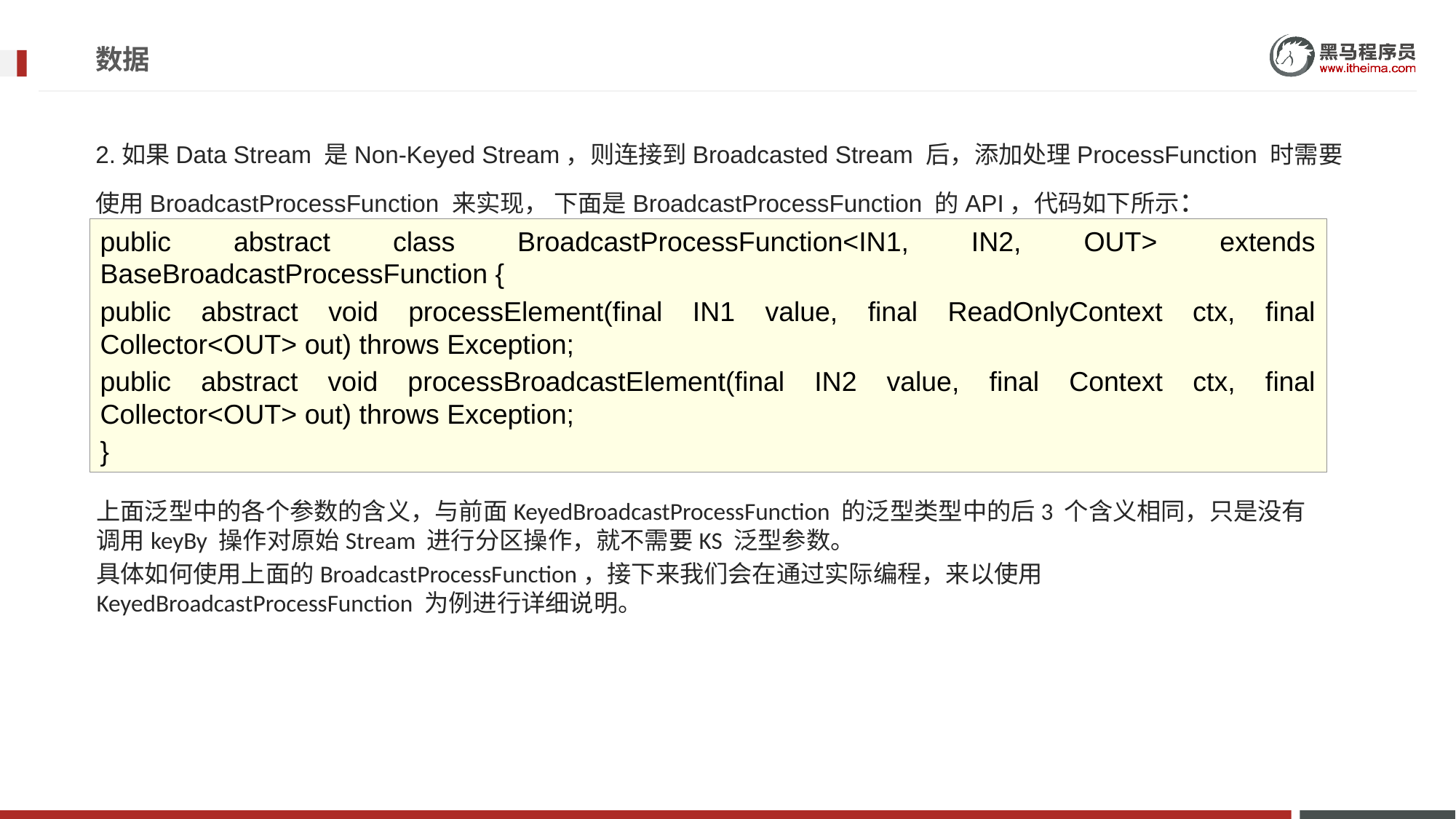

# 数据
2.如果Data Stream 是Non-Keyed Stream，则连接到Broadcasted Stream 后，添加处理ProcessFunction 时需要使用BroadcastProcessFunction 来实现， 下面是BroadcastProcessFunction 的API，代码如下所示：

public abstract class BroadcastProcessFunction<IN1, IN2, OUT> extends BaseBroadcastProcessFunction {
public abstract void processElement(final IN1 value, final ReadOnlyContext ctx, final Collector<OUT> out) throws Exception;
public abstract void processBroadcastElement(final IN2 value, final Context ctx, final Collector<OUT> out) throws Exception;
}
上面泛型中的各个参数的含义，与前面KeyedBroadcastProcessFunction 的泛型类型中的后3 个含义相同，只是没有调用keyBy 操作对原始Stream 进行分区操作，就不需要KS 泛型参数。
具体如何使用上面的BroadcastProcessFunction，接下来我们会在通过实际编程，来以使用KeyedBroadcastProcessFunction 为例进行详细说明。